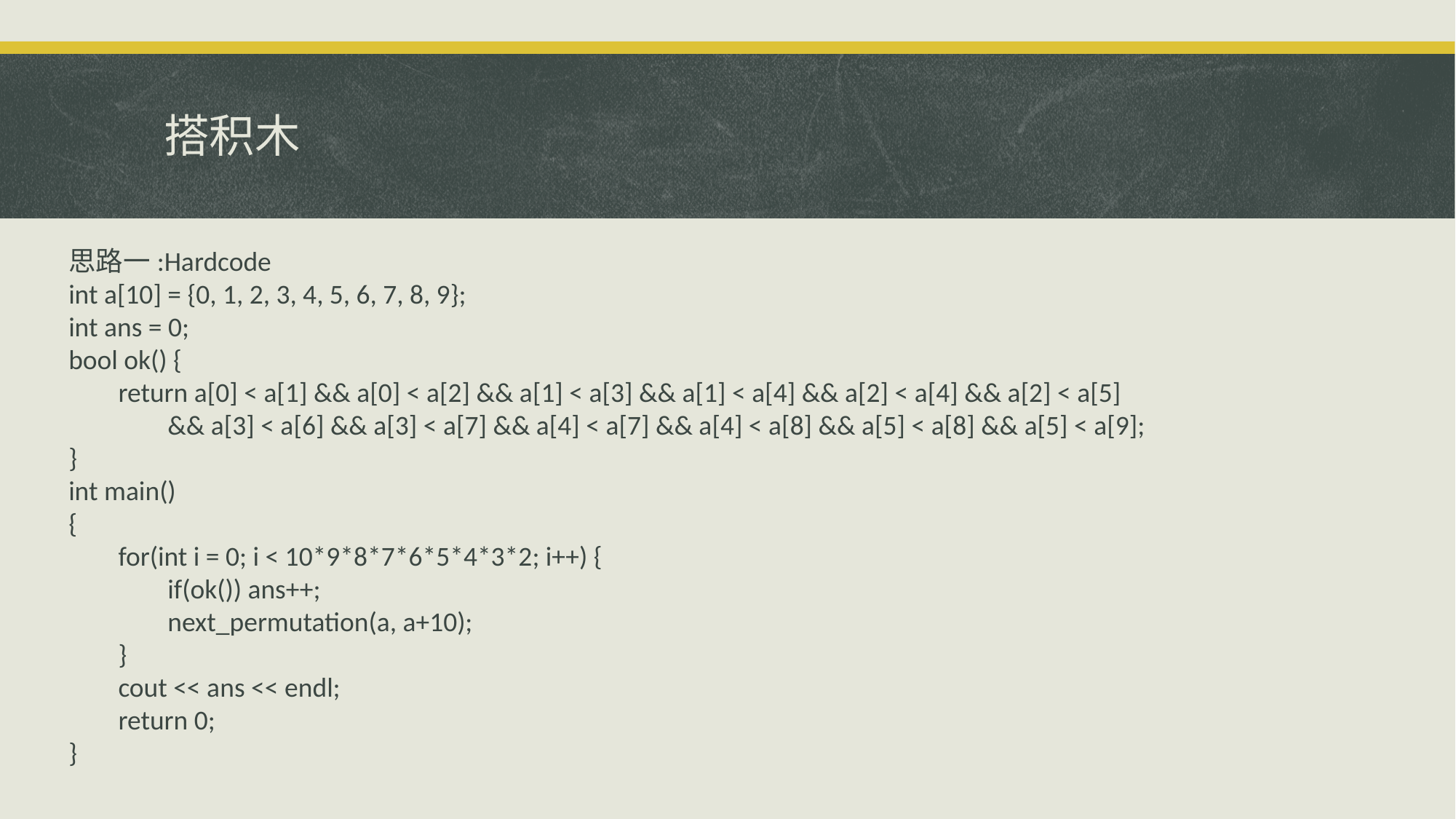

# 搭积木
思路一:Hardcode
int a[10] = {0, 1, 2, 3, 4, 5, 6, 7, 8, 9};
int ans = 0;
bool ok() {
        return a[0] < a[1] && a[0] < a[2] && a[1] < a[3] && a[1] < a[4] && a[2] < a[4] && a[2] < a[5]
                && a[3] < a[6] && a[3] < a[7] && a[4] < a[7] && a[4] < a[8] && a[5] < a[8] && a[5] < a[9];
}
int main()
{
        for(int i = 0; i < 10*9*8*7*6*5*4*3*2; i++) {
                if(ok()) ans++;
                next_permutation(a, a+10);
        }
        cout << ans << endl;
        return 0;
}